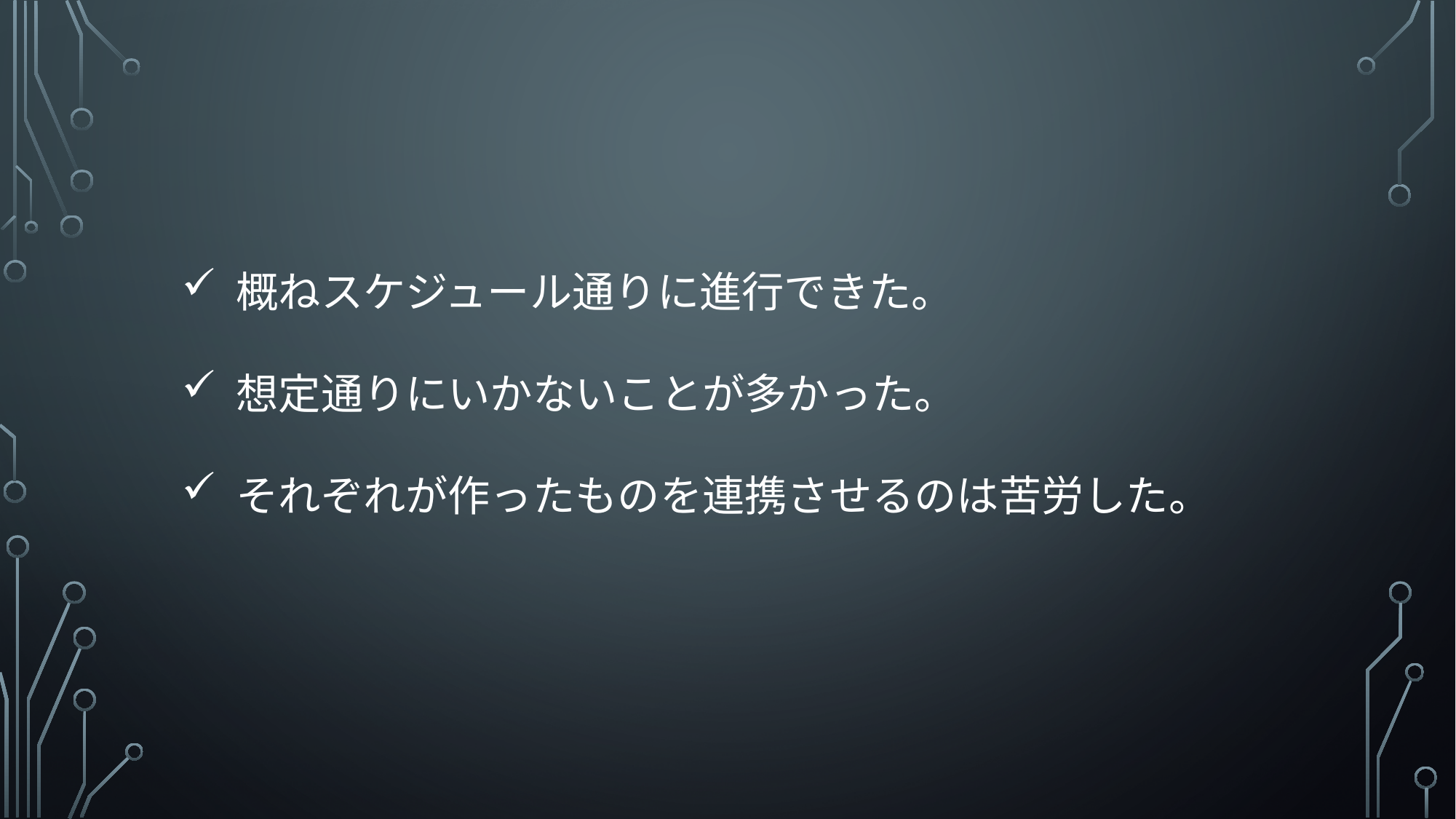

概ねスケジュール通りに進行できた。

想定通りにいかないことが多かった。

それぞれが作ったものを連携させるのは苦労した。